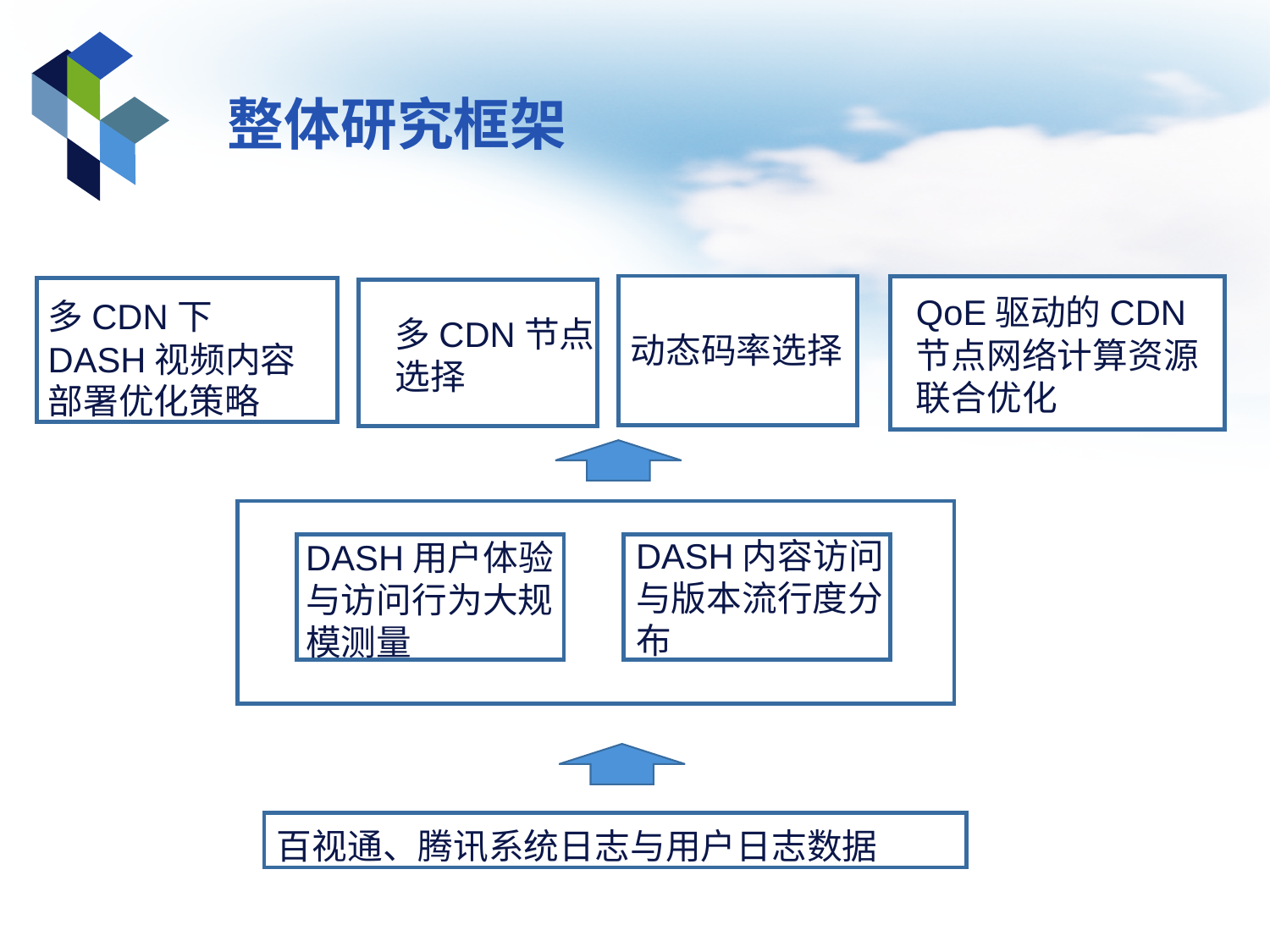

# 整体研究框架

动态码率选择

QoE驱动的CDN节点网络计算资源联合优化

多CDN下DASH视频内容部署优化策略

多CDN节点选择

DASH内容访问与版本流行度分布
·
DASH用户体验与访问行为大规模测量

百视通、腾讯系统日志与用户日志数据